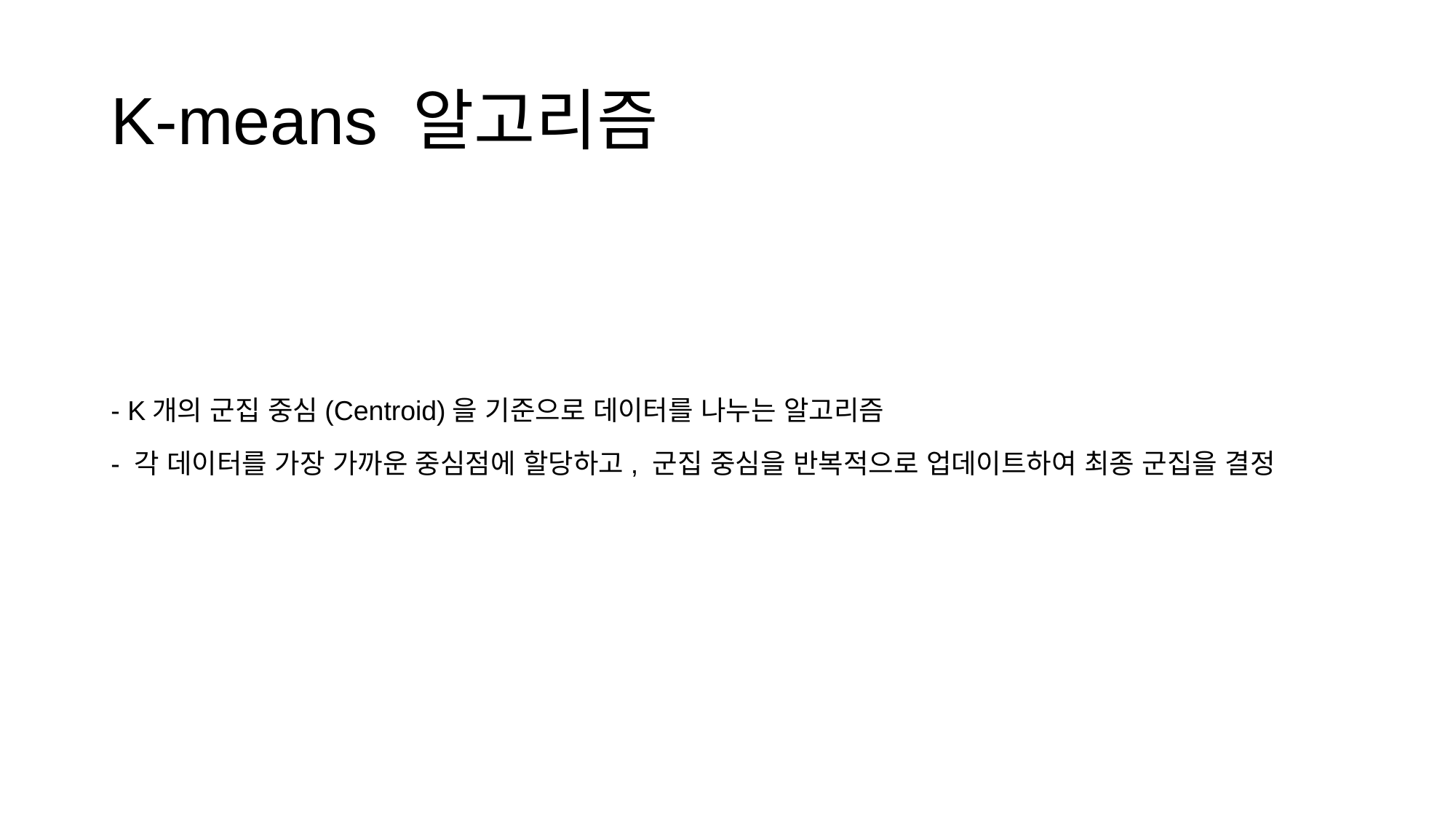

# K-means 알고리즘
- K개의 군집 중심(Centroid)을 기준으로 데이터를 나누는 알고리즘
- 각 데이터를 가장 가까운 중심점에 할당하고, 군집 중심을 반복적으로 업데이트하여 최종 군집을 결정